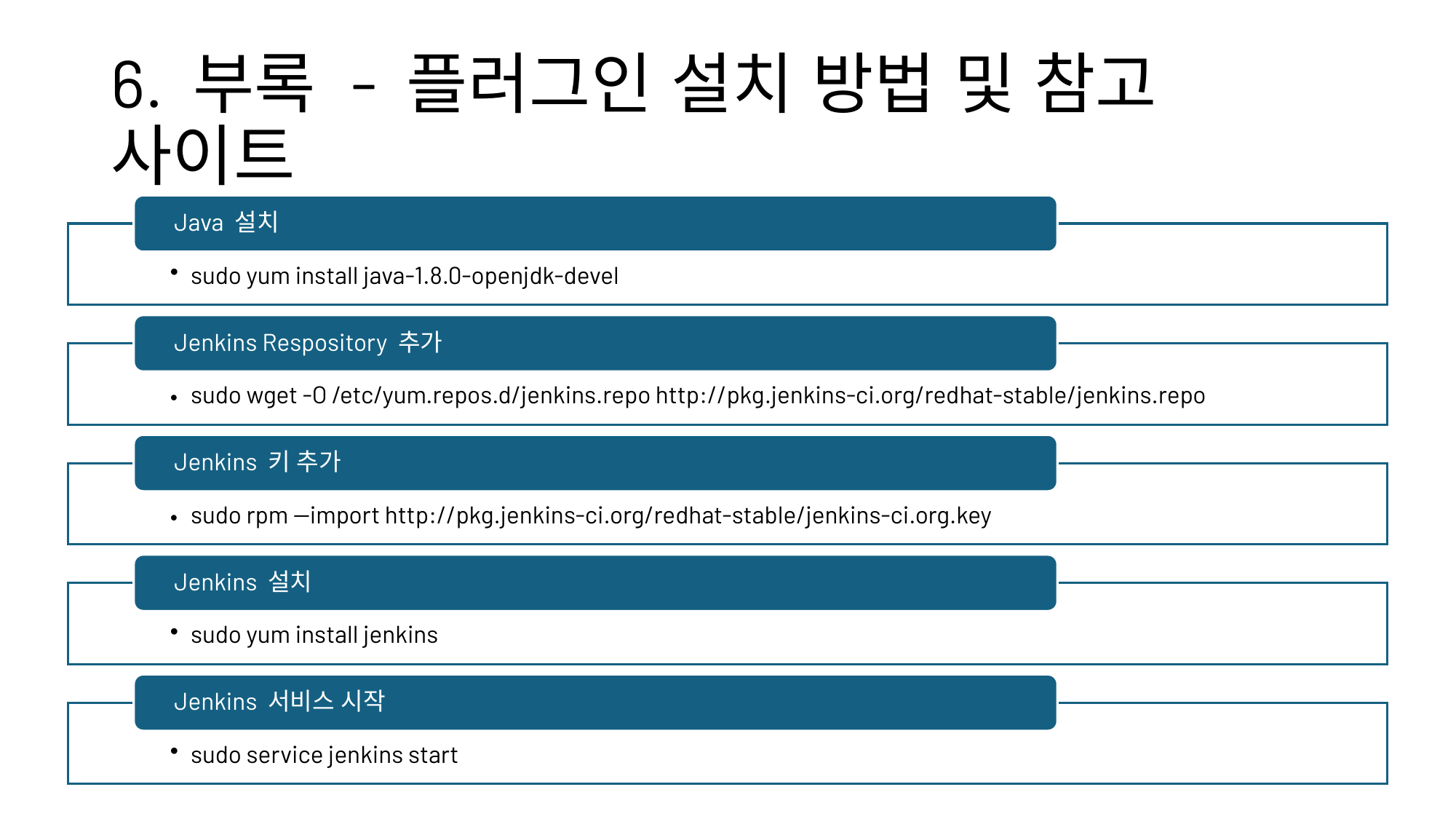

# 6. 부록 - 플러그인 설치 방법 및 참고 사이트
sudo yum install java-1.8.0-openjdk-devel
Java 설치
sudo wget -O /etc/yum.repos.d/jenkins.repo http://pkg.jenkins-ci.org/redhat-stable/jenkins.repo
Jenkins Respository 추가
sudo rpm --import http://pkg.jenkins-ci.org/redhat-stable/jenkins-ci.org.key
Jenkins 키 추가
sudo yum install jenkins
Jenkins 설치
sudo service jenkins start
Jenkins 서비스 시작